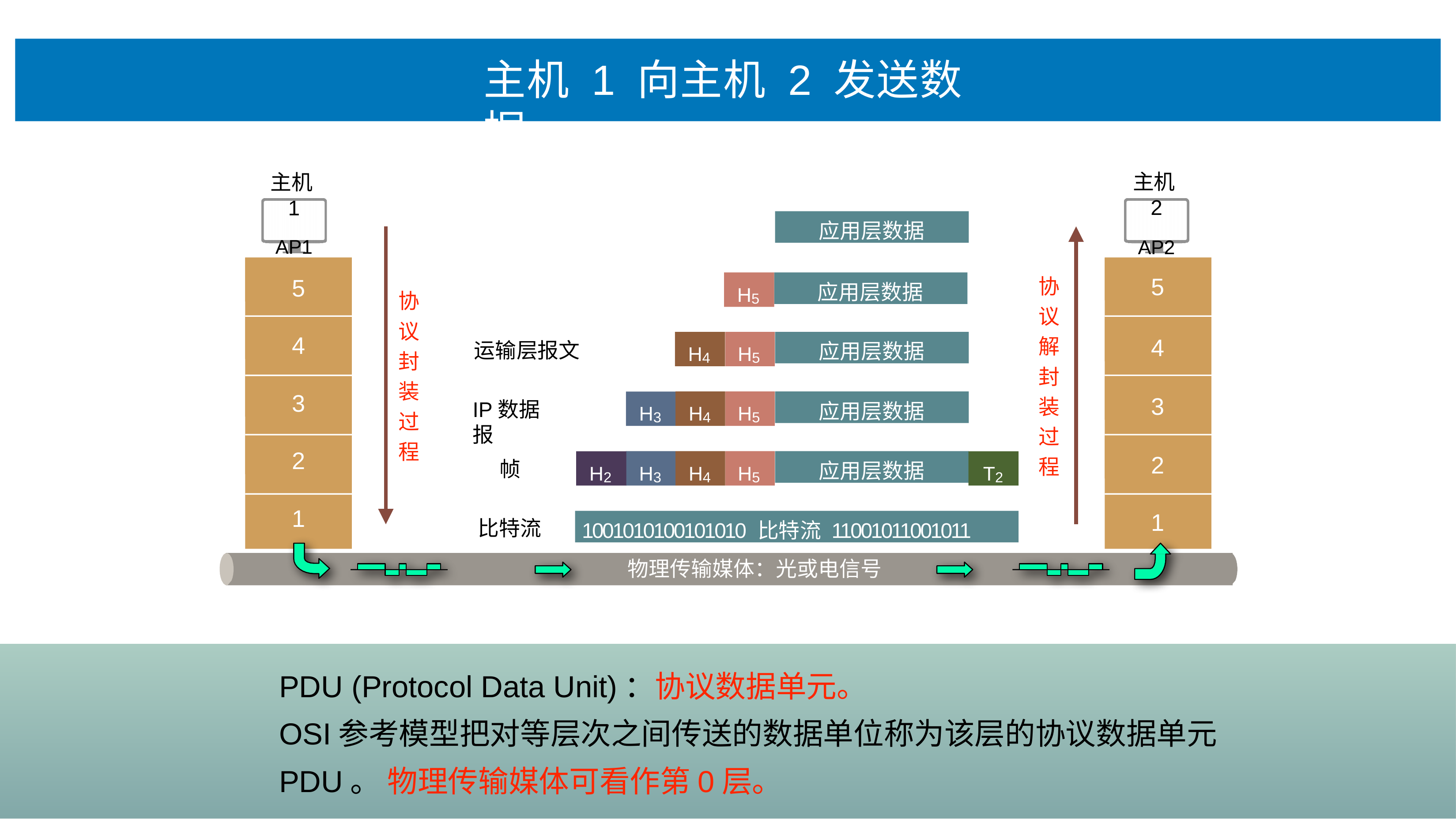

# 主机 1 向主机 2 发送数据
主机2
AP2
主机1
AP1

应⽤层数据

5

5
协 议 解 封 装 过 程
H5
应⽤层数据
协 议 封 装 过 程

4
4
H5
应⽤层数据
H4
运输层报⽂

3
3
H4
H5
应⽤层数据
H3
IP数据报

2
2
H3
H4
H5
应⽤层数据
H2
T2
帧

1
1

1001010100101010 ⽐特流 11001011001011
⽐特流

物理传输媒体：光或电信号

PDU (Protocol Data Unit)：协议数据单元。
OSI参考模型把对等层次之间传送的数据单位称为该层的协议数据单元 PDU。 物理传输媒体可看作第0层。